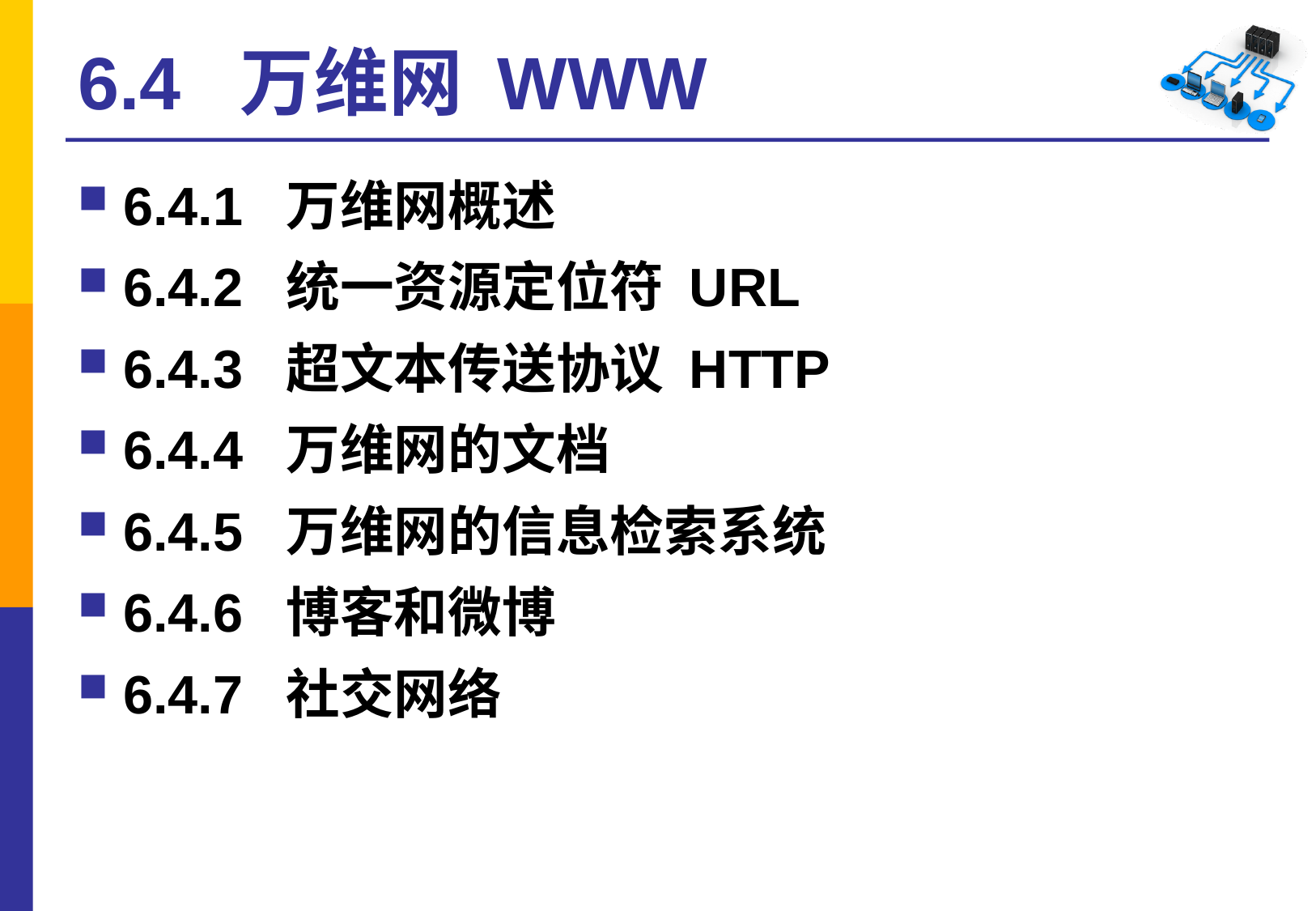

# 6.4  万维网 WWW
6.4.1  万维网概述
6.4.2  统一资源定位符 URL
6.4.3  超文本传送协议 HTTP
6.4.4  万维网的文档
6.4.5  万维网的信息检索系统
6.4.6  博客和微博
6.4.7  社交网络